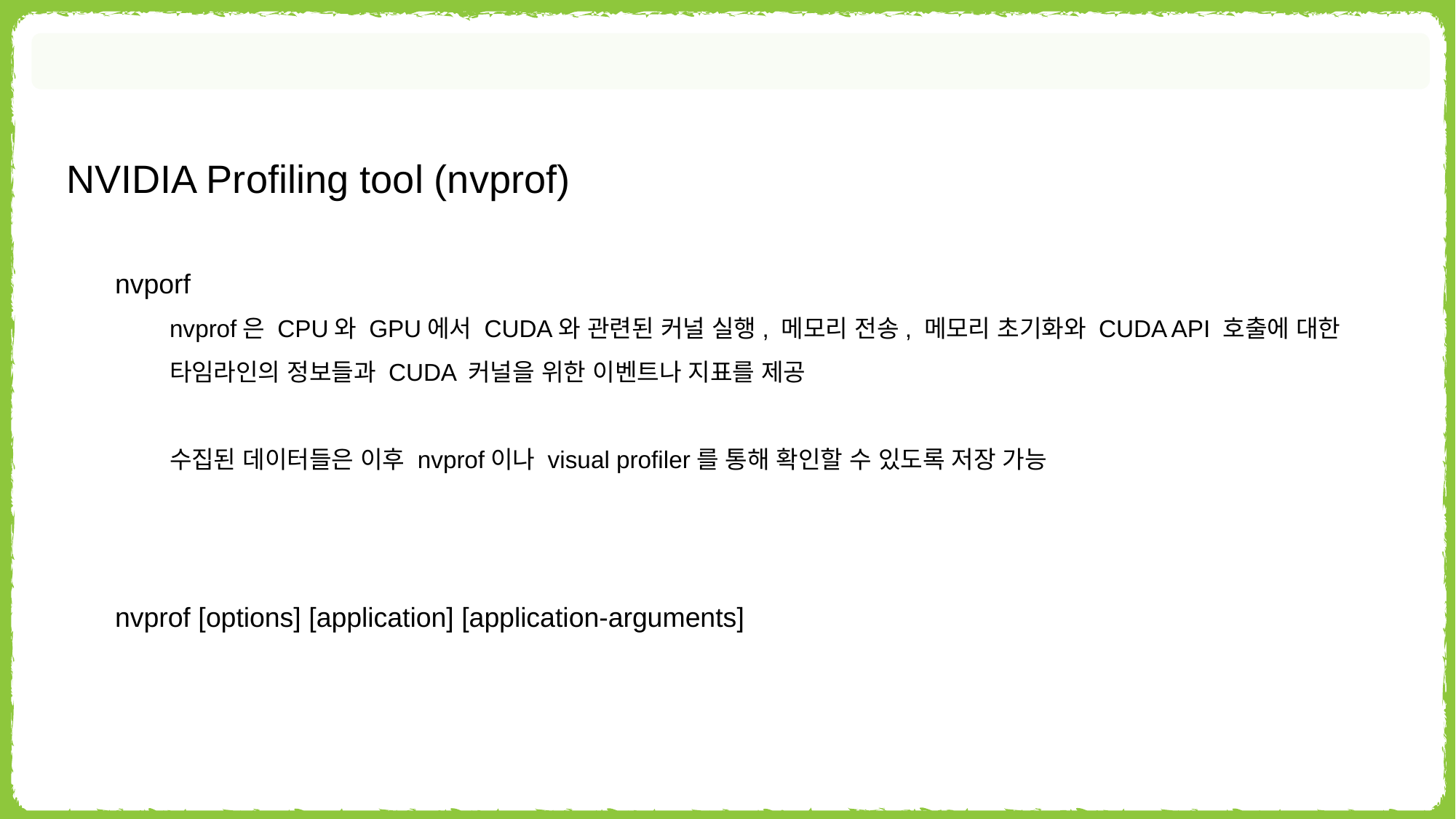

NVIDIA Profiling tool (nvprof)
nvporf
nvprof은 CPU와 GPU에서 CUDA와 관련된 커널 실행, 메모리 전송, 메모리 초기화와 CUDA API 호출에 대한
타임라인의 정보들과 CUDA 커널을 위한 이벤트나 지표를 제공

수집된 데이터들은 이후 nvprof이나 visual profiler를 통해 확인할 수 있도록 저장 가능
nvprof [options] [application] [application-arguments]